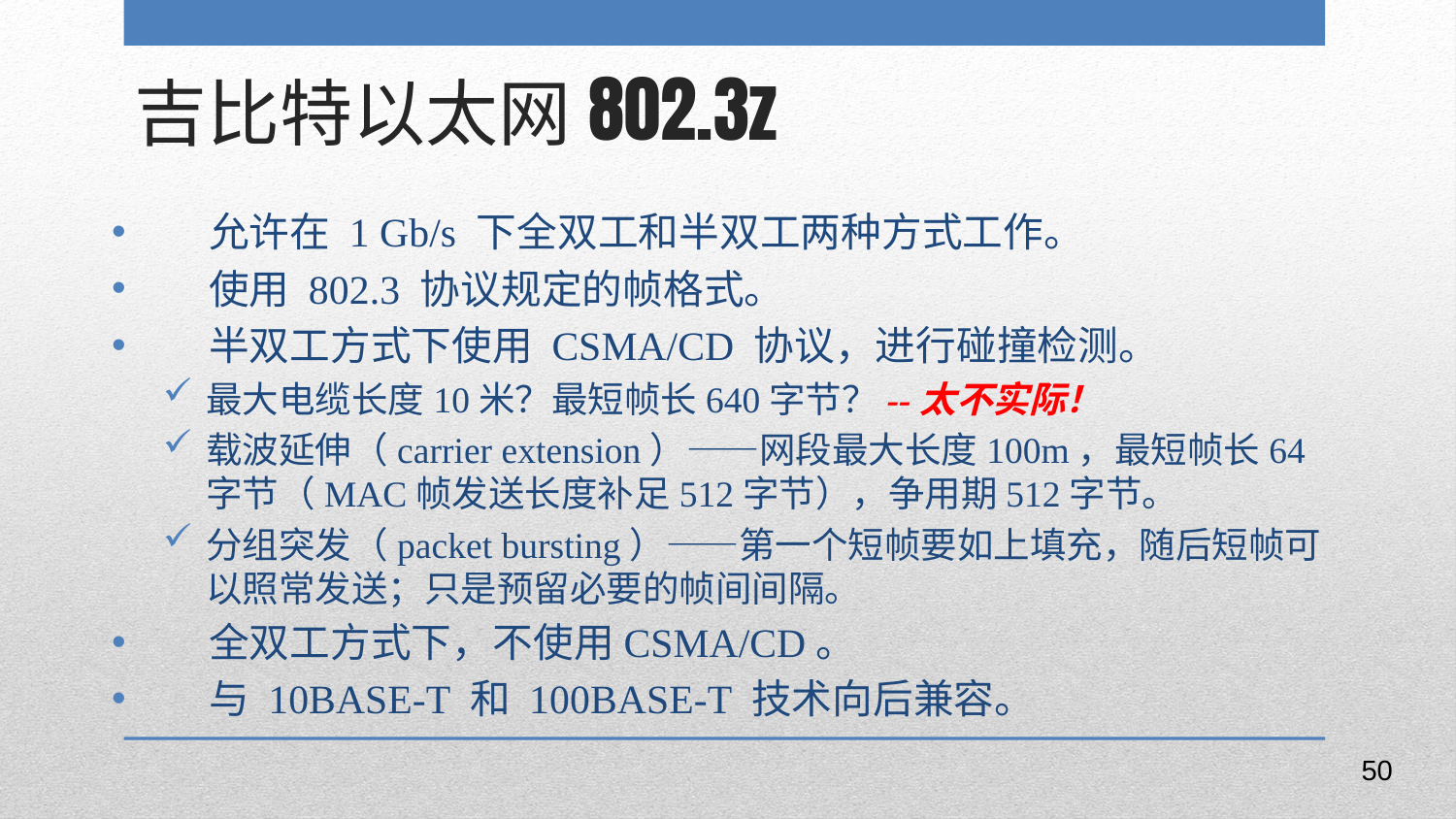

吉比特以太网802.3z
允许在 1 Gb/s 下全双工和半双工两种方式工作。
使用 802.3 协议规定的帧格式。
半双工方式下使用 CSMA/CD 协议，进行碰撞检测。
最大电缆长度10米？最短帧长640字节？--太不实际！
载波延伸（carrier extension）——网段最大长度100m，最短帧长64字节（MAC帧发送长度补足512字节），争用期512字节。
分组突发（packet bursting）——第一个短帧要如上填充，随后短帧可以照常发送；只是预留必要的帧间间隔。
全双工方式下，不使用CSMA/CD。
与 10BASE-T 和 100BASE-T 技术向后兼容。
50